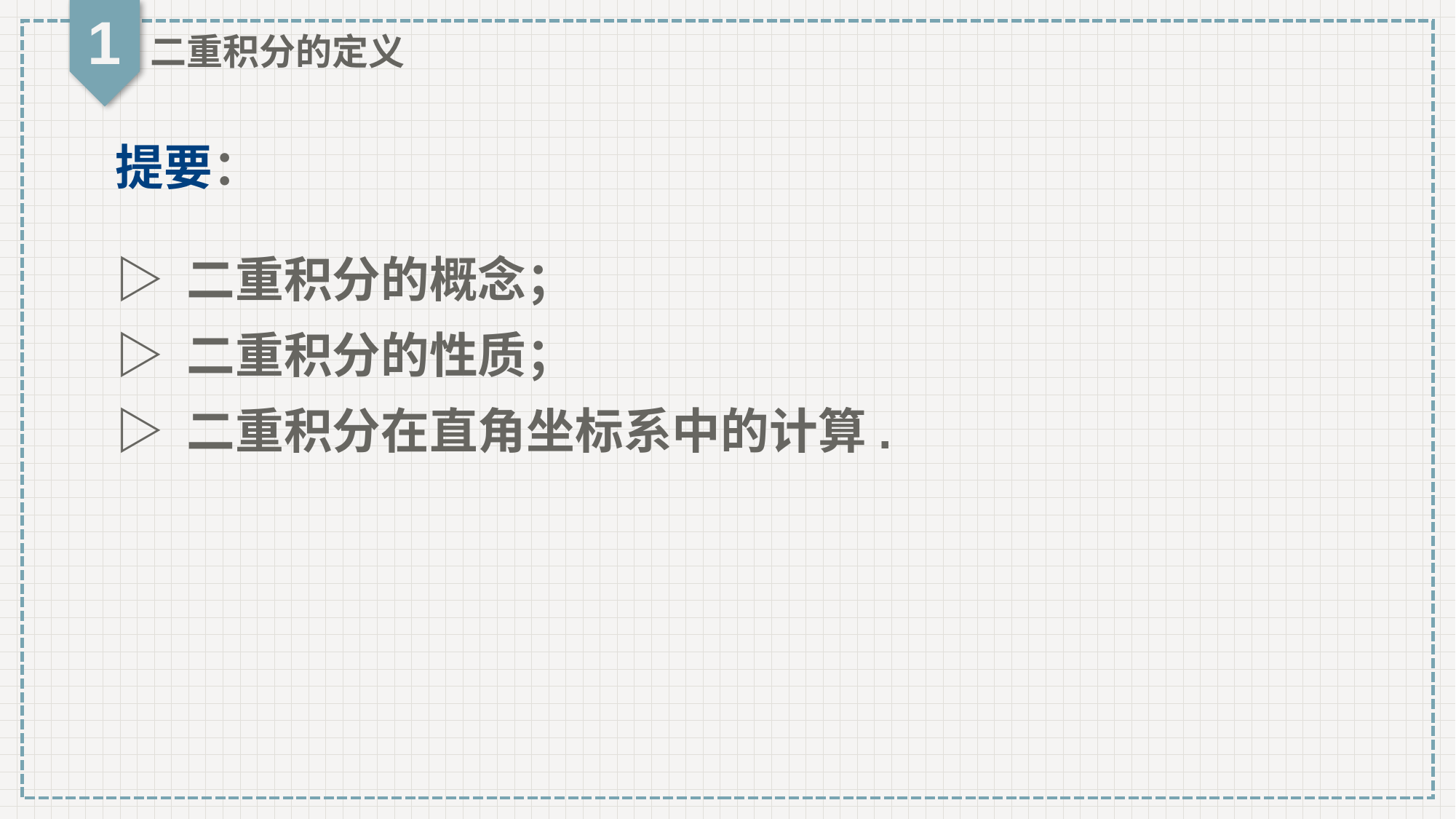

1
二重积分的定义
提要：
▷ 二重积分的概念；
▷ 二重积分的性质；
▷ 二重积分在直角坐标系中的计算.